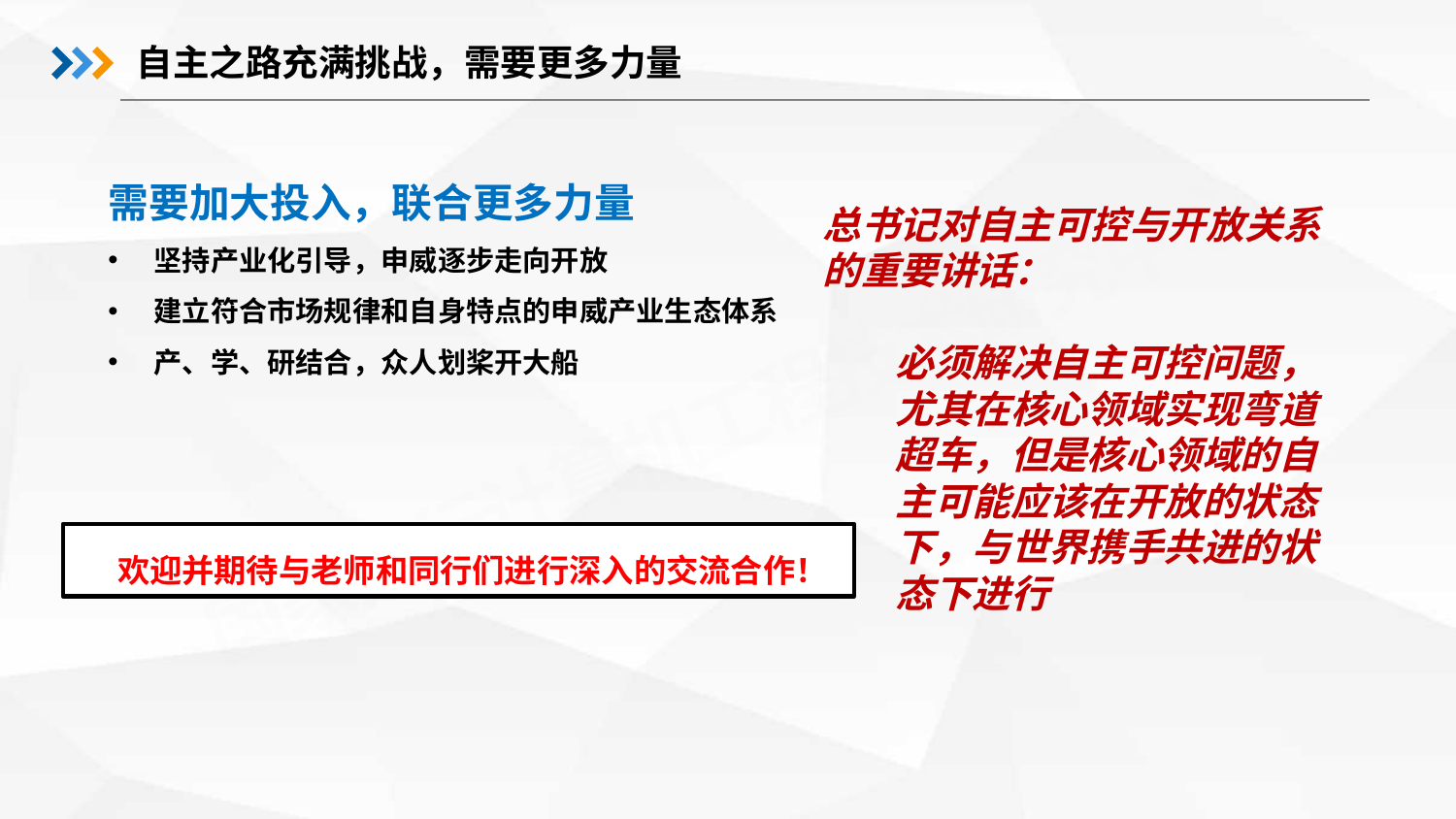

自主之路充满挑战，需要更多力量
需要加大投入，联合更多力量
坚持产业化引导，申威逐步走向开放
建立符合市场规律和自身特点的申威产业生态体系
产、学、研结合，众人划桨开大船

总书记对自主可控与开放关系的重要讲话：

必须解决自主可控问题，尤其在核心领域实现弯道超车，但是核心领域的自主可能应该在开放的状态下，与世界携手共进的状态下进行
欢迎并期待与老师和同行们进行深入的交流合作！